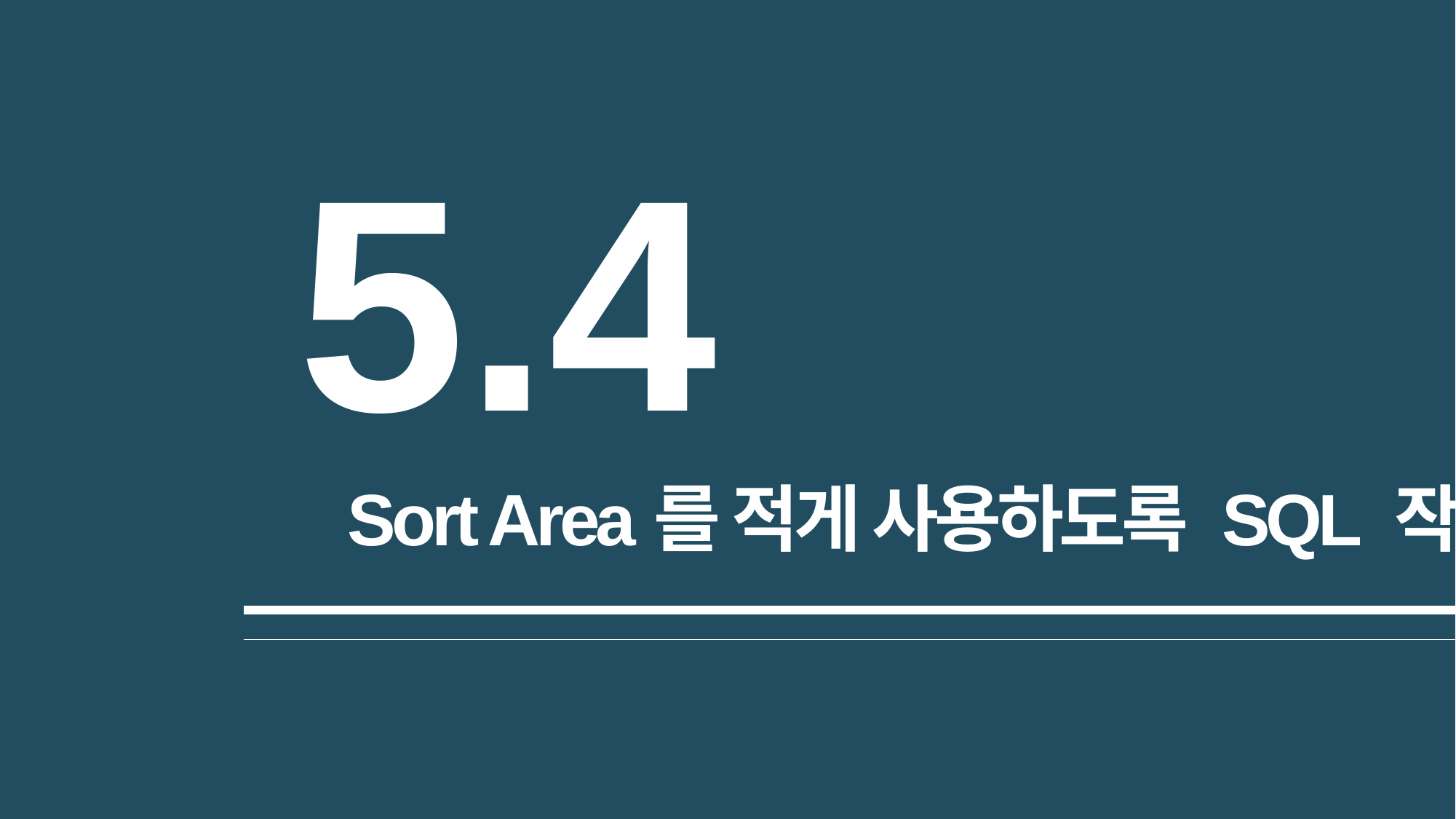

5.4
Sort Area를 적게 사용하도록 SQL 작성